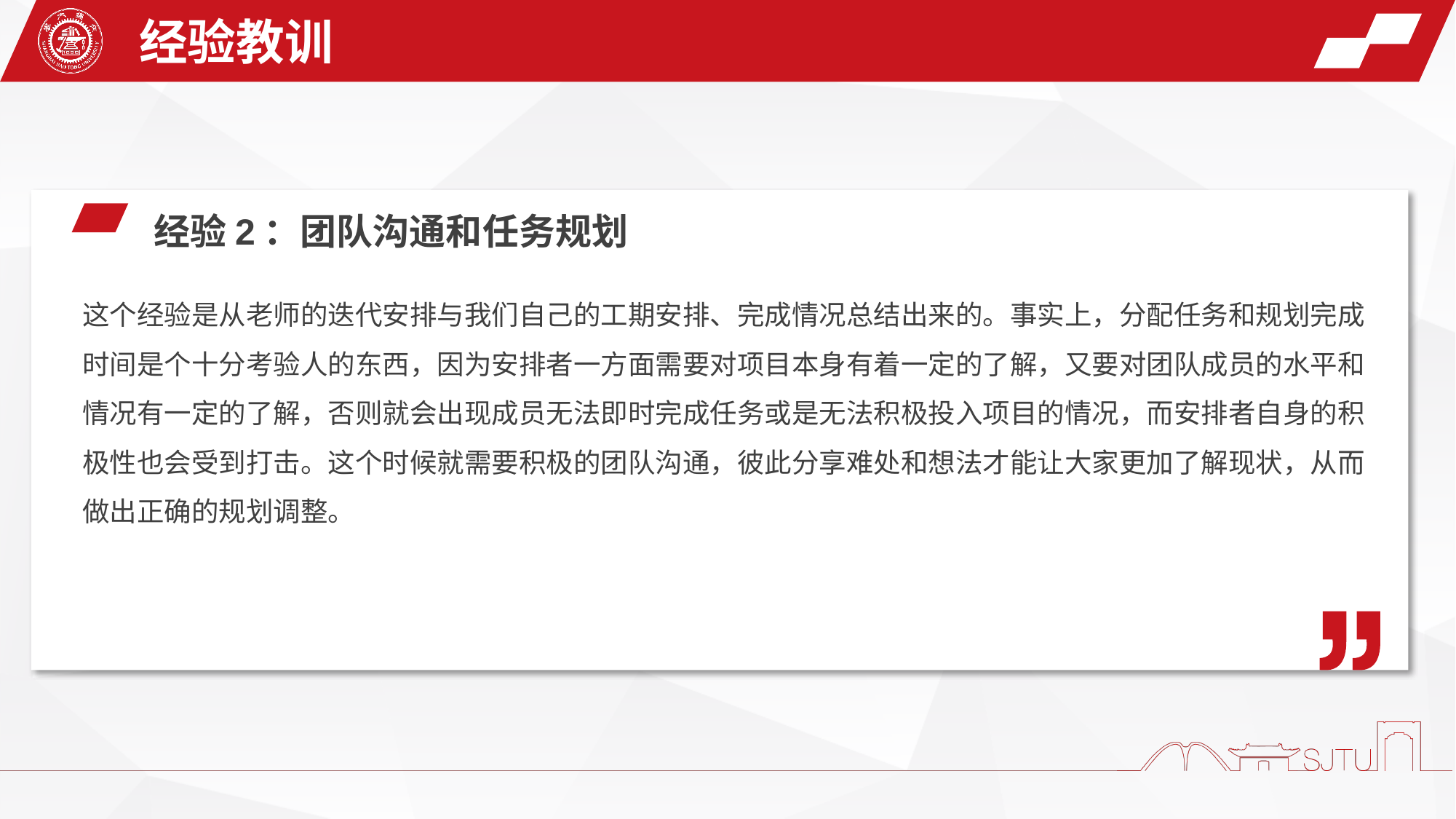

经验教训
经验2：团队沟通和任务规划

这个经验是从老师的迭代安排与我们自己的工期安排、完成情况总结出来的。事实上，分配任务和规划完成时间是个十分考验人的东西，因为安排者一方面需要对项目本身有着一定的了解，又要对团队成员的水平和情况有一定的了解，否则就会出现成员无法即时完成任务或是无法积极投入项目的情况，而安排者自身的积极性也会受到打击。这个时候就需要积极的团队沟通，彼此分享难处和想法才能让大家更加了解现状，从而做出正确的规划调整。